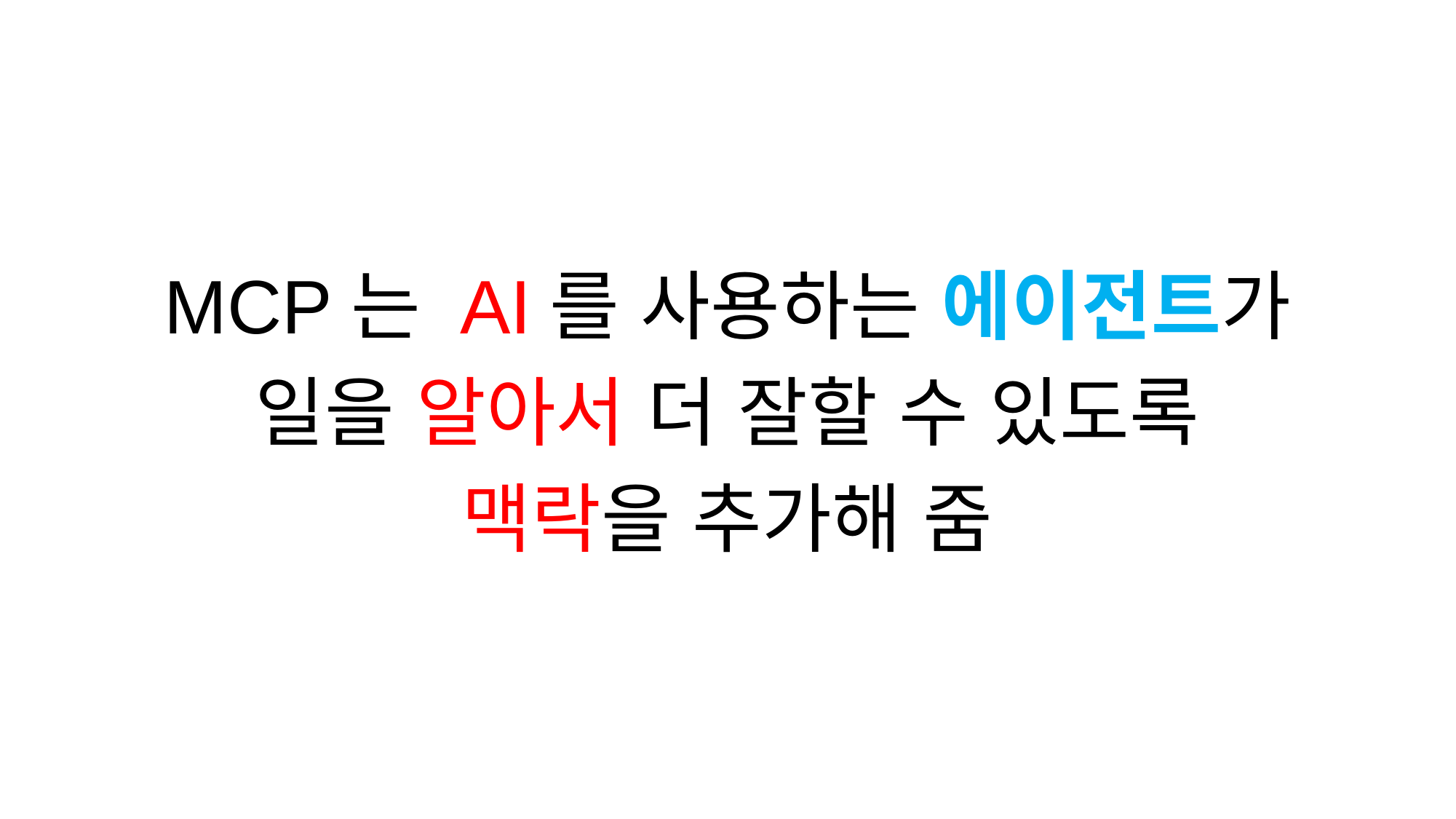

MCP는 AI를 사용하는 에이전트가
일을 알아서 더 잘할 수 있도록
맥락을 추가해 줌